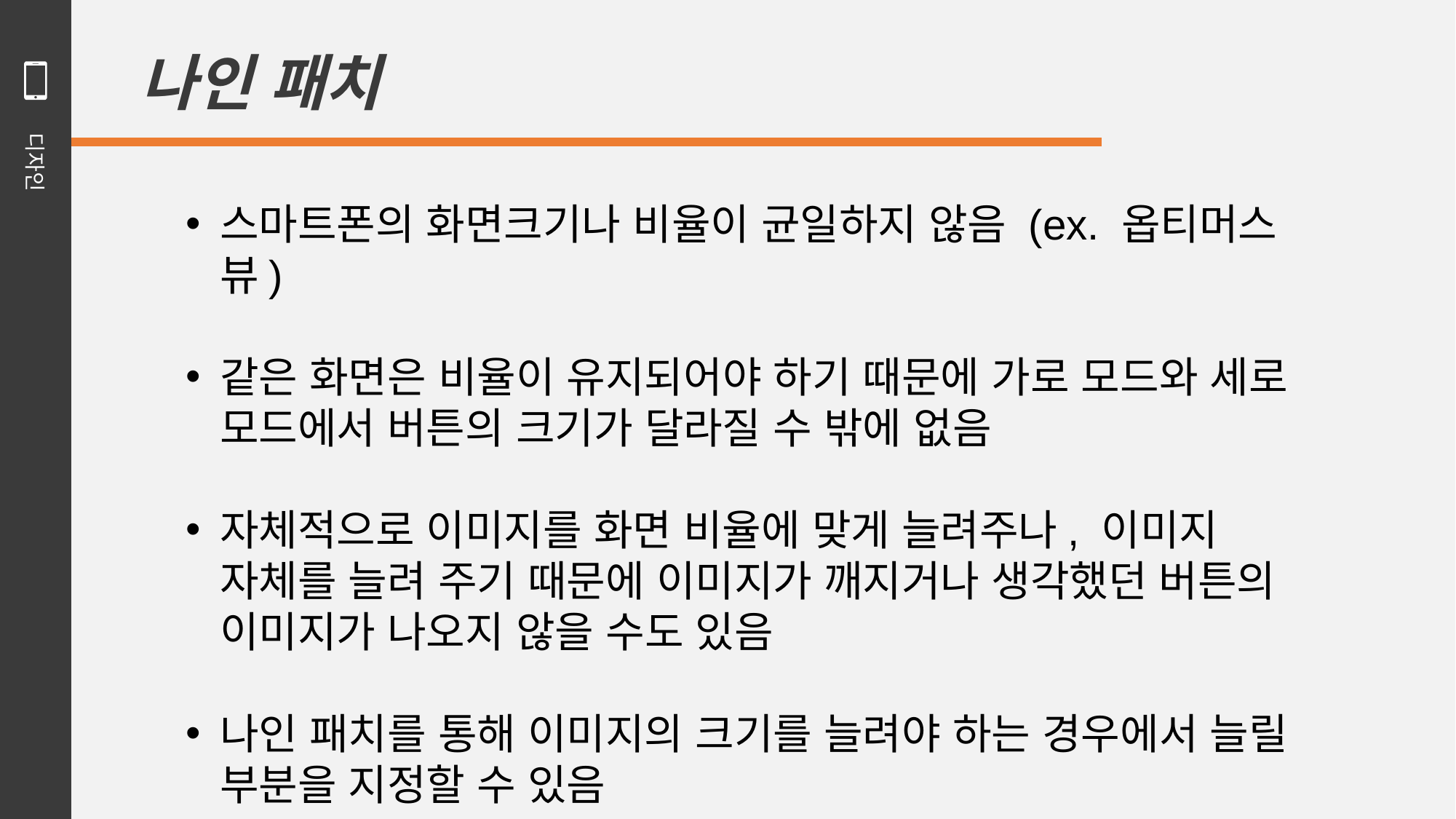

나인 패치

스마트폰의 화면크기나 비율이 균일하지 않음 (ex. 옵티머스 뷰)

같은 화면은 비율이 유지되어야 하기 때문에 가로 모드와 세로 모드에서 버튼의 크기가 달라질 수 밖에 없음

자체적으로 이미지를 화면 비율에 맞게 늘려주나, 이미지 자체를 늘려 주기 때문에 이미지가 깨지거나 생각했던 버튼의 이미지가 나오지 않을 수도 있음

나인 패치를 통해 이미지의 크기를 늘려야 하는 경우에서 늘릴 부분을 지정할 수 있음
디자인